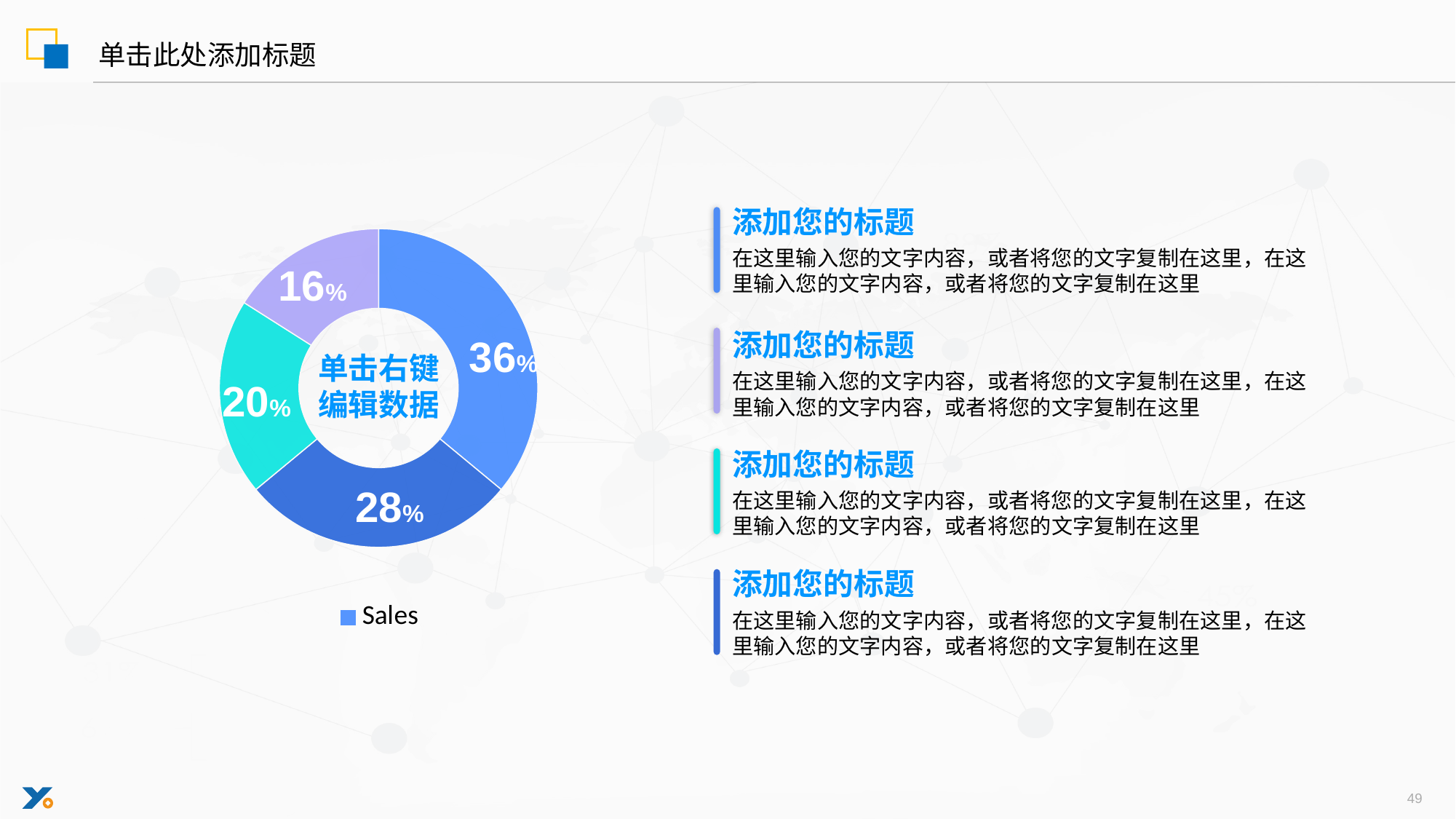

单击此处添加标题
添加您的标题

### Chart

| Category | Sales |
|---|---|
| 数据1 | 36.0 |
| 数据2 | 28.0 |
| 数据3 | 20.0 |
| 数据4 | 16.0 |
在这里输入您的文字内容，或者将您的文字复制在这里，在这里输入您的文字内容，或者将您的文字复制在这里
16%
添加您的标题
36%

单击右键
编辑数据
在这里输入您的文字内容，或者将您的文字复制在这里，在这里输入您的文字内容，或者将您的文字复制在这里
20%
添加您的标题

28%
在这里输入您的文字内容，或者将您的文字复制在这里，在这里输入您的文字内容，或者将您的文字复制在这里
添加您的标题

在这里输入您的文字内容，或者将您的文字复制在这里，在这里输入您的文字内容，或者将您的文字复制在这里